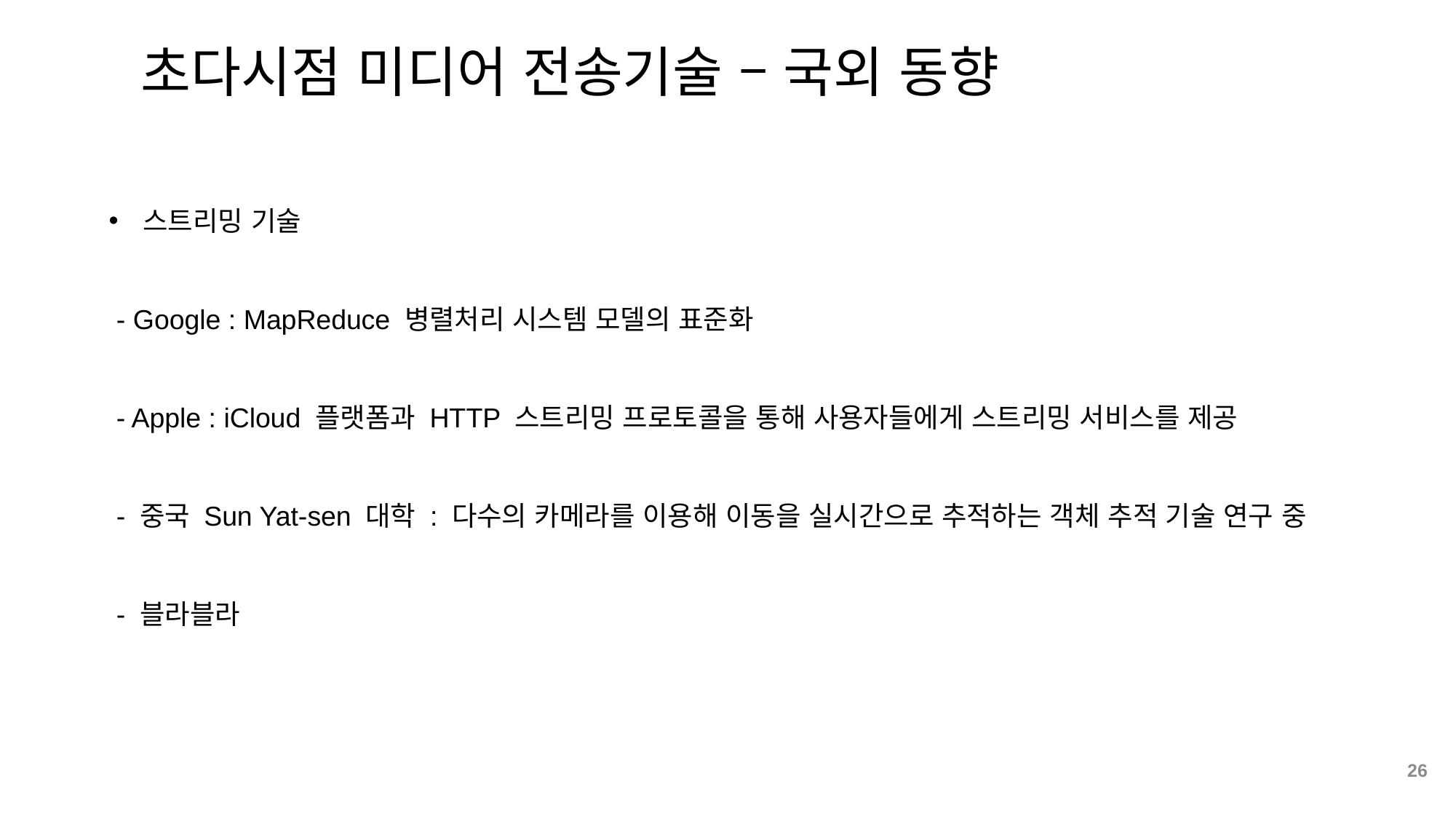

초다시점 미디어 전송기술 – 국외 동향
스트리밍 기술
 - Google : MapReduce 병렬처리 시스템 모델의 표준화
 - Apple : iCloud 플랫폼과 HTTP 스트리밍 프로토콜을 통해 사용자들에게 스트리밍 서비스를 제공
 - 중국 Sun Yat-sen 대학 : 다수의 카메라를 이용해 이동을 실시간으로 추적하는 객체 추적 기술 연구 중
 - 블라블라
26